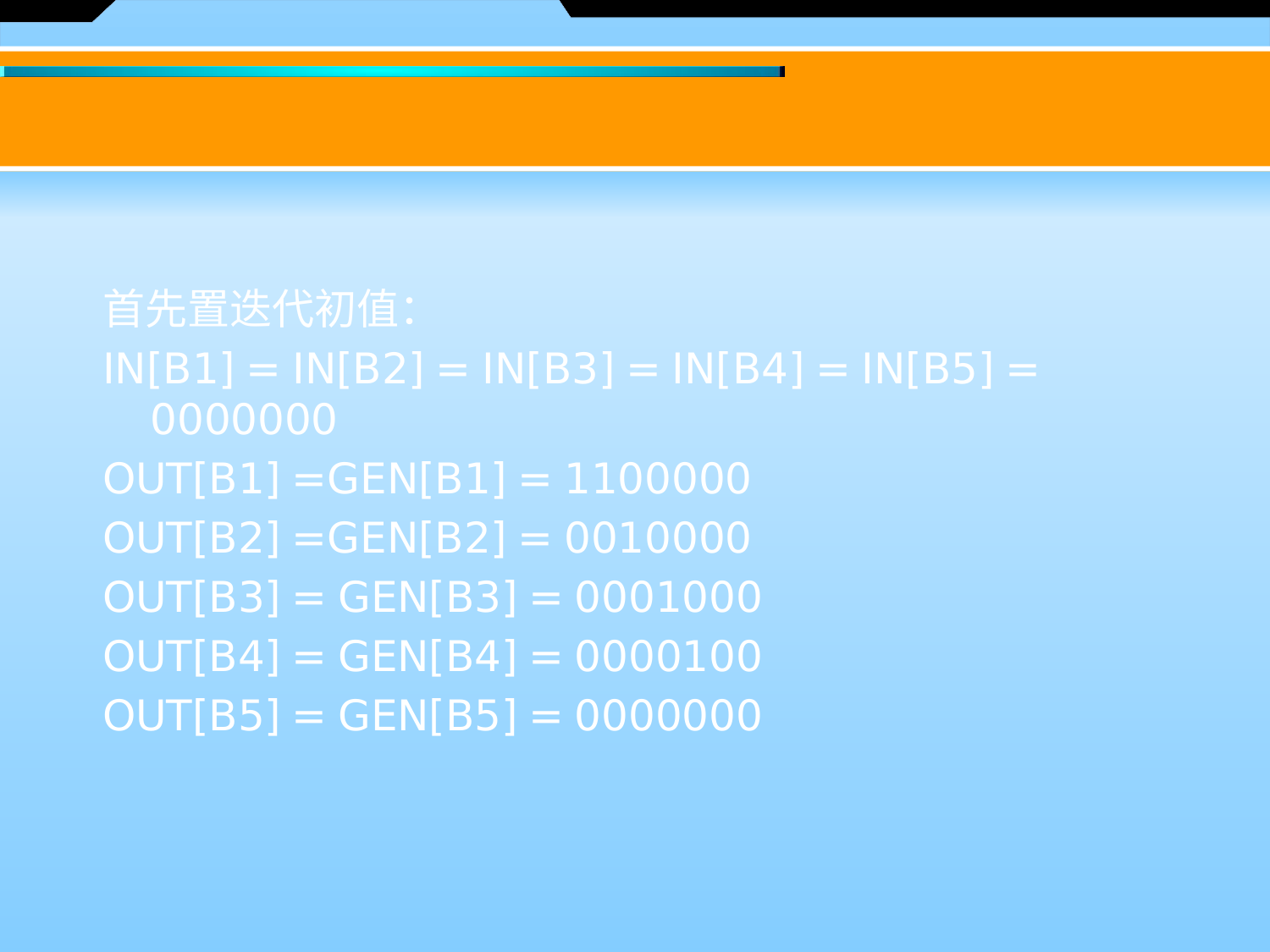

首先置迭代初值：
IN[B1] = IN[B2] = IN[B3] = IN[B4] = IN[B5] = 0000000
OUT[B1] =GEN[B1] = 1100000
OUT[B2] =GEN[B2] = 0010000
OUT[B3] = GEN[B3] = 0001000
OUT[B4] = GEN[B4] = 0000100
OUT[B5] = GEN[B5] = 0000000